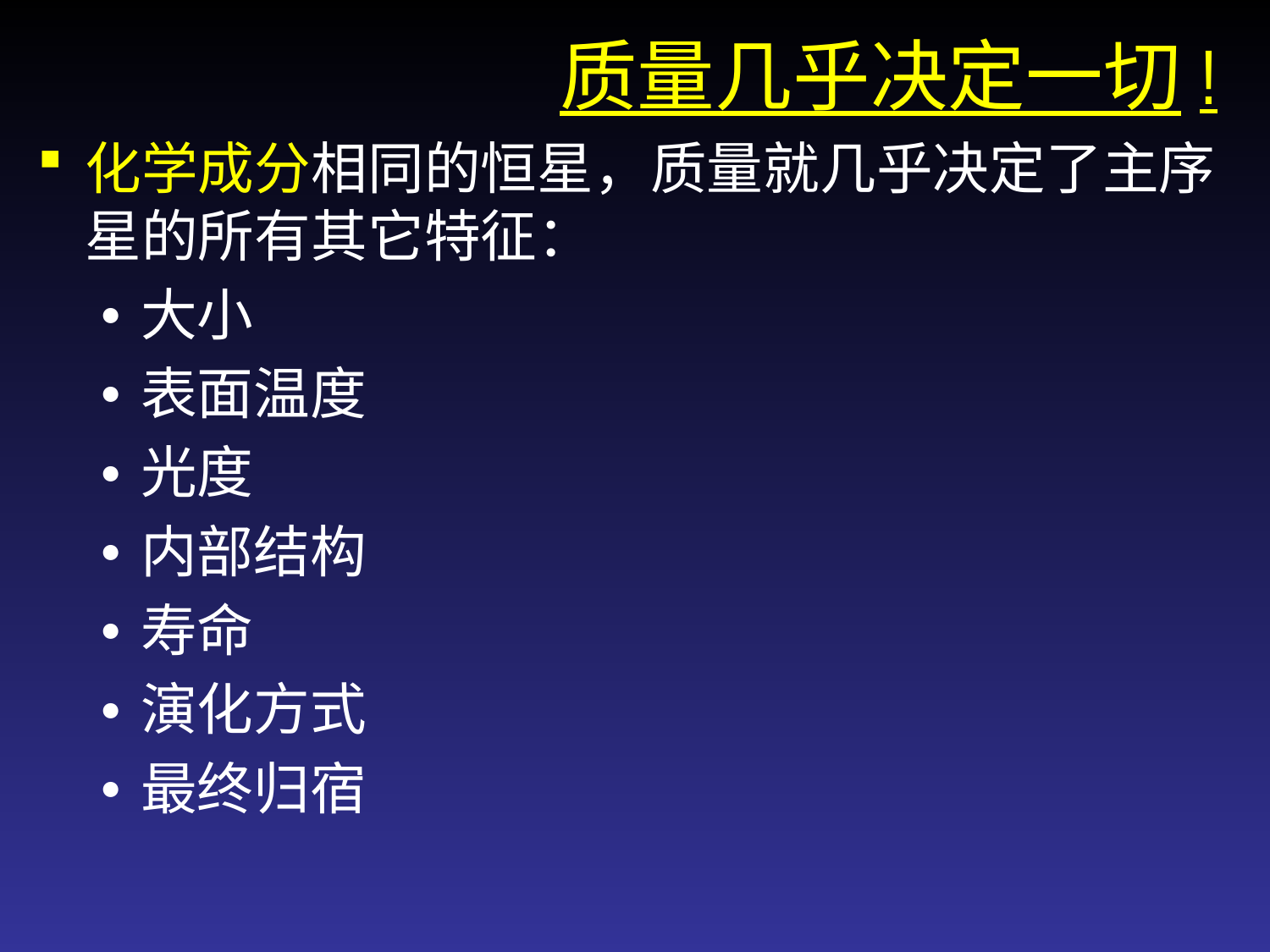

# 质量几乎决定一切!
化学成分相同的恒星，质量就几乎决定了主序星的所有其它特征：
大小
表面温度
光度
内部结构
寿命
演化方式
最终归宿